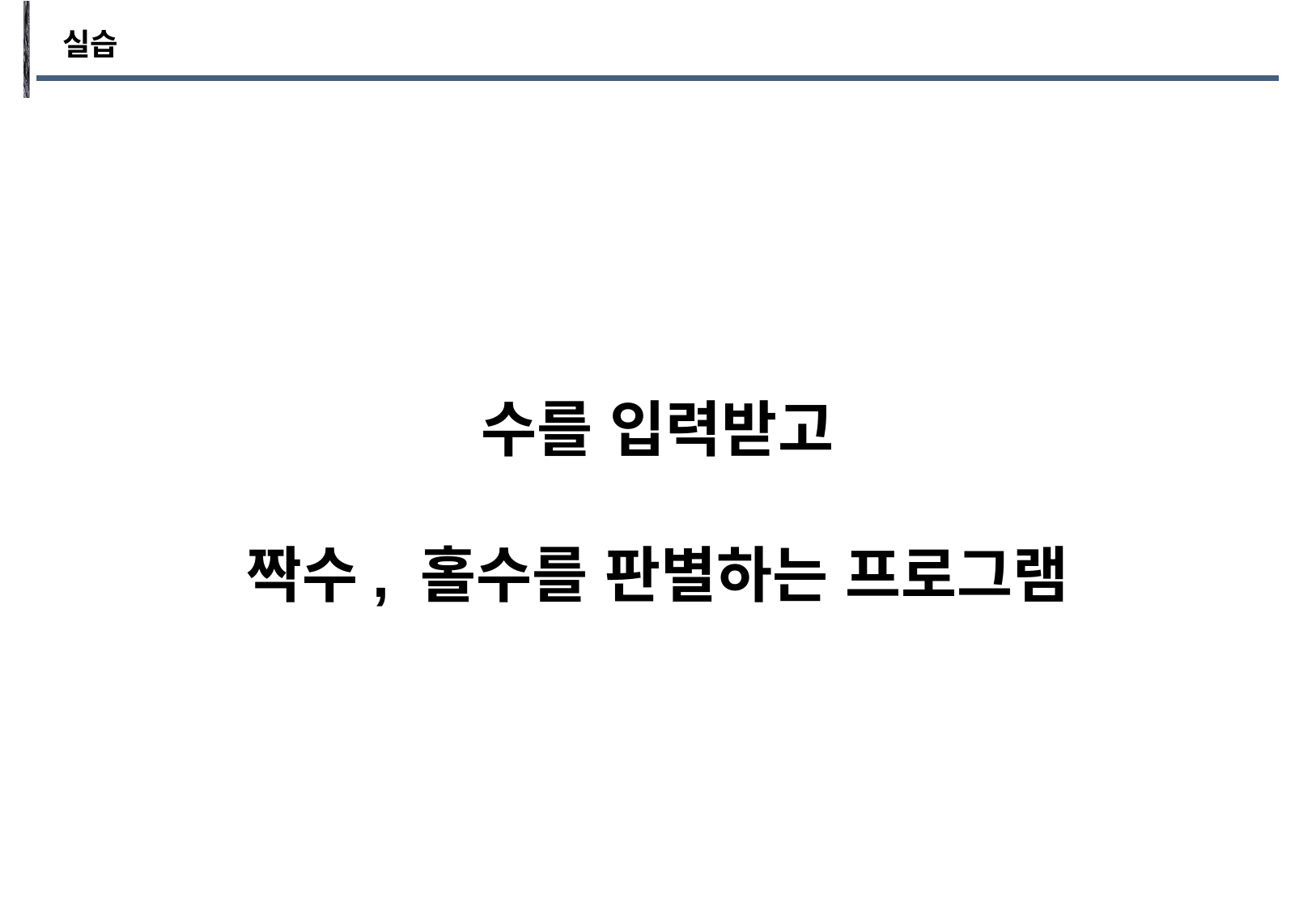

실습

수를 입력받고

짝수, 홀수를 판별하는 프로그램